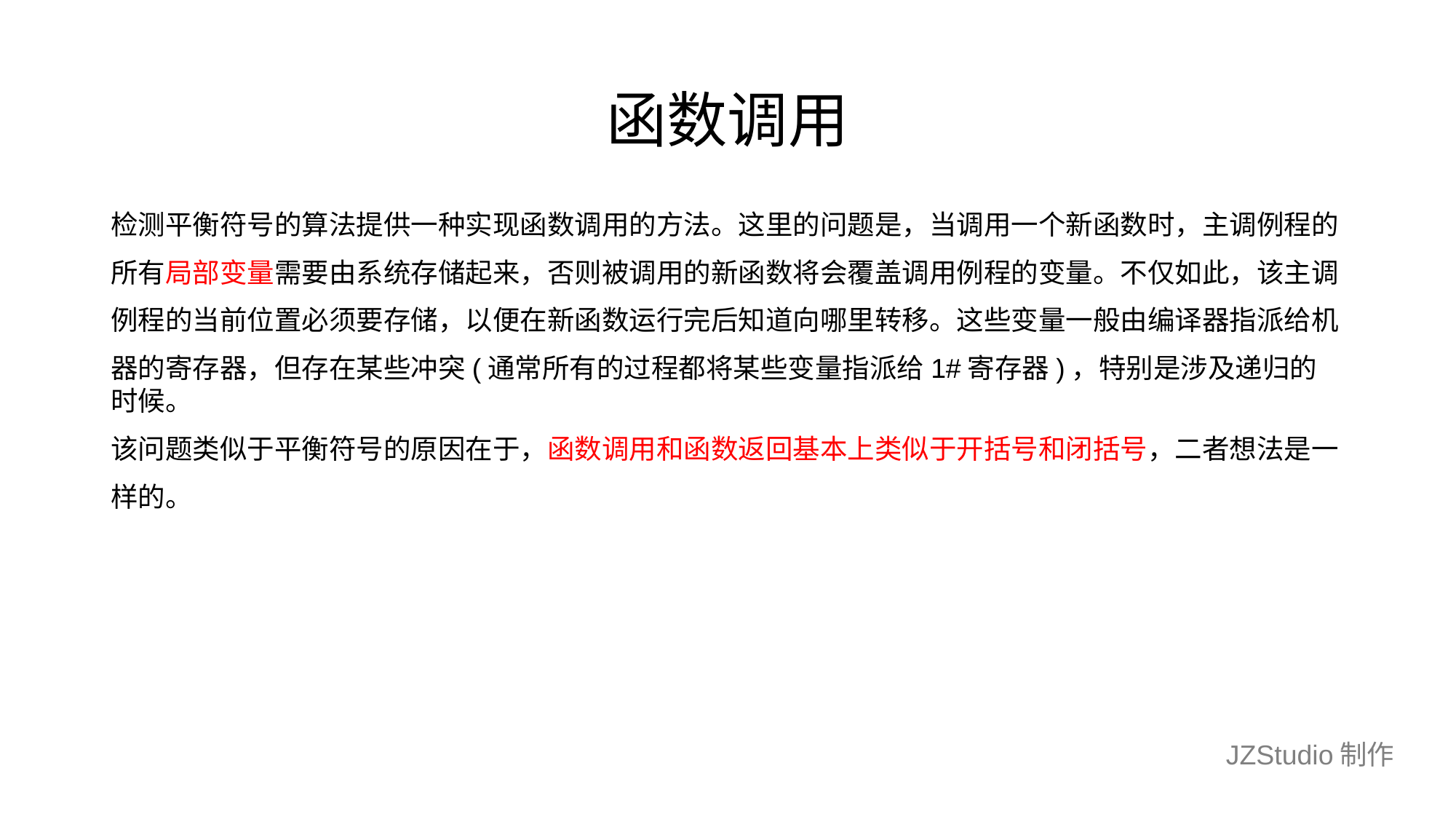

# 函数调用
检测平衡符号的算法提供一种实现函数调用的方法。这里的问题是，当调用一个新函数时，主调例程的
所有局部变量需要由系统存储起来，否则被调用的新函数将会覆盖调用例程的变量。不仅如此，该主调
例程的当前位置必须要存储，以便在新函数运行完后知道向哪里转移。这些变量一般由编译器指派给机
器的寄存器，但存在某些冲突(通常所有的过程都将某些变量指派给1#寄存器)，特别是涉及递归的时候。
该问题类似于平衡符号的原因在于，函数调用和函数返回基本上类似于开括号和闭括号，二者想法是一
样的。